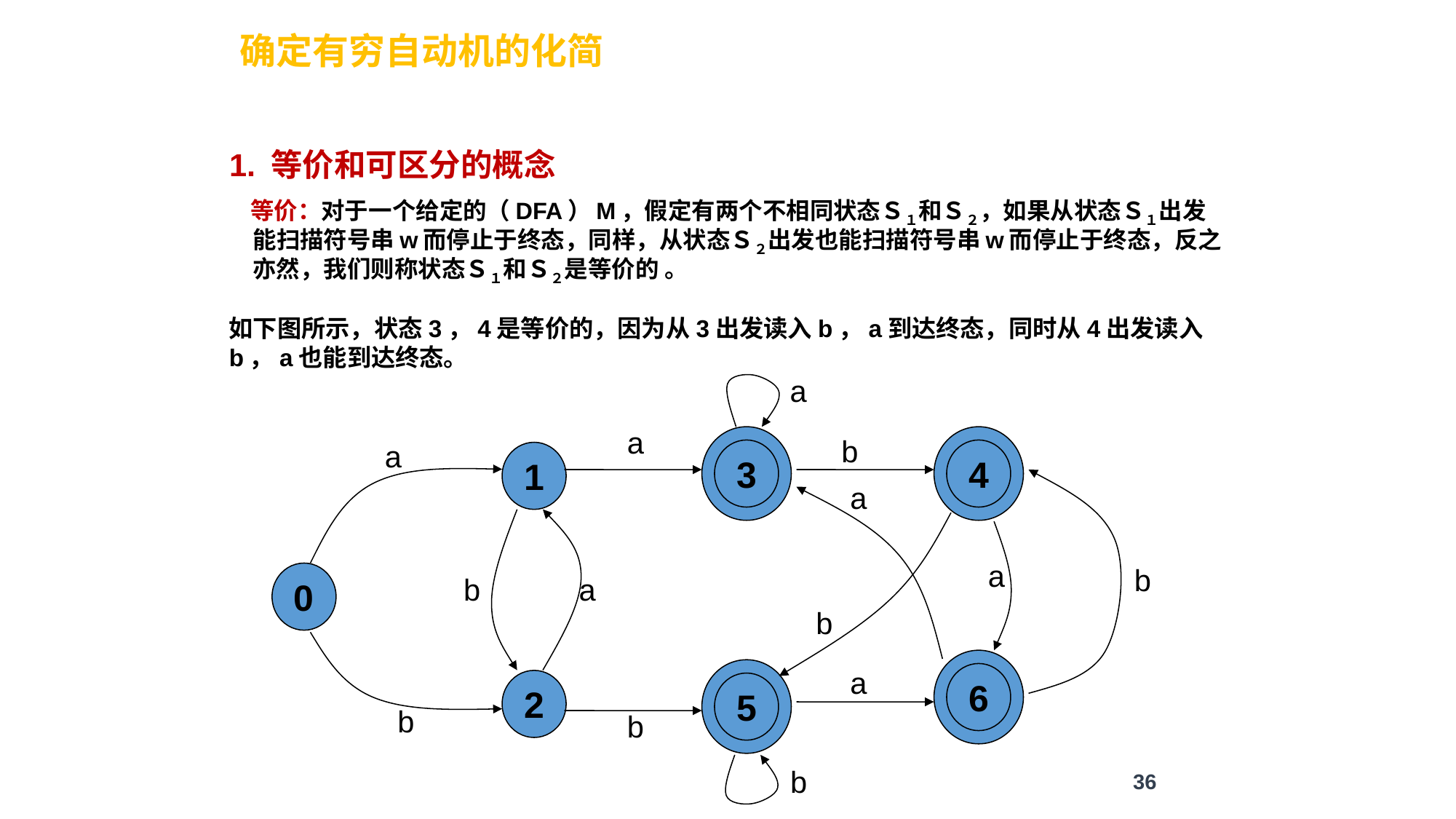

确定有穷自动机的化简
1. 等价和可区分的概念
   等价：对于一个给定的（DFA）M，假定有两个不相同状态Ｓ１和Ｓ２，如果从状态Ｓ１出发能扫描符号串w而停止于终态，同样，从状态Ｓ２出发也能扫描符号串w而停止于终态，反之亦然，我们则称状态Ｓ１和Ｓ２是等价的 。
如下图所示，状态3，4是等价的，因为从3出发读入b，a到达终态，同时从4出发读入b，a也能到达终态。
a

a
b

3

4
a
1

a

a
b
0
b
a
b

6
a

5
2
b
b

b
36